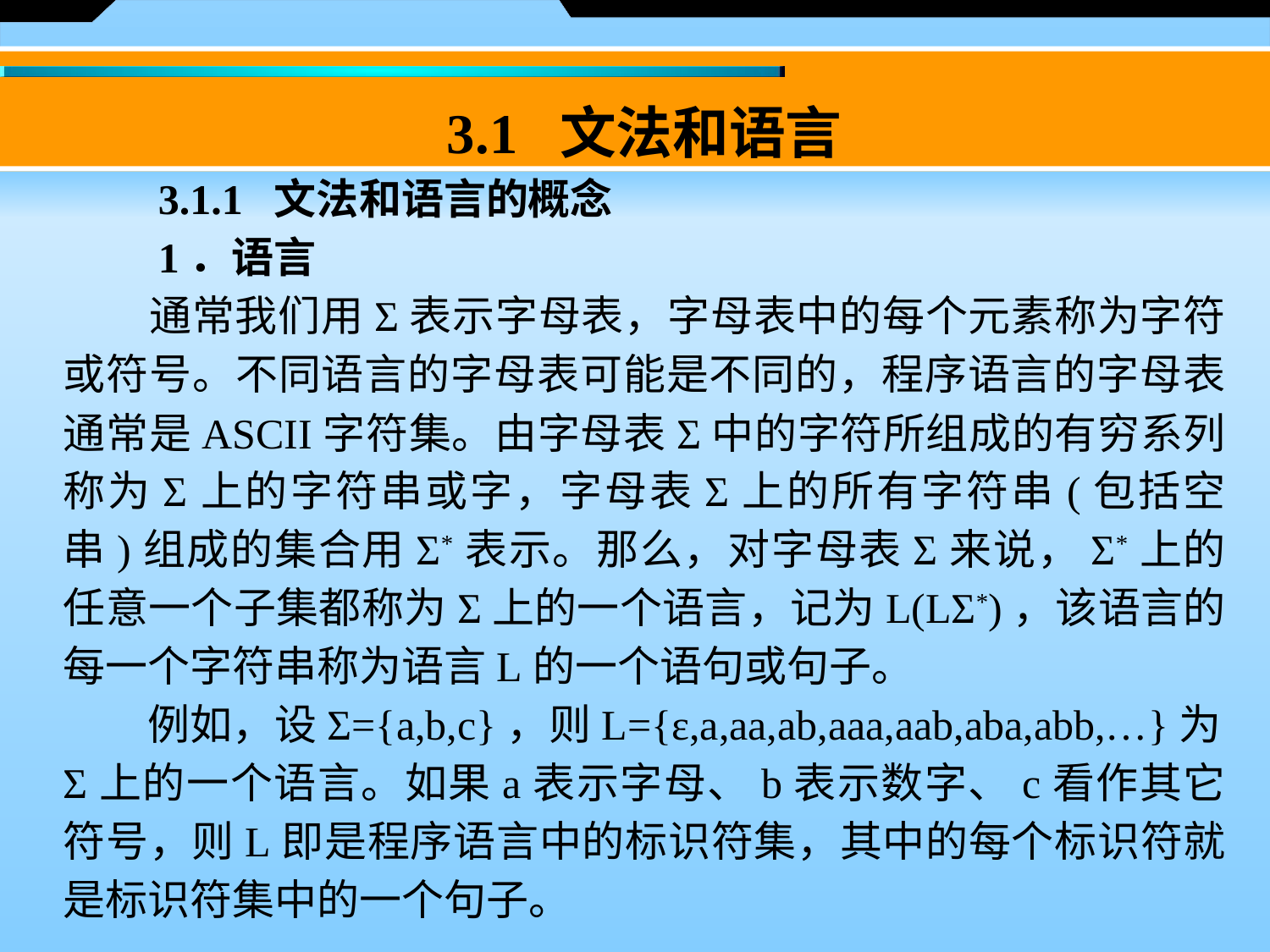

3.1  文法和语言
　　3.1.1  文法和语言的概念
　　1．语言
　　通常我们用Σ表示字母表，字母表中的每个元素称为字符或符号。不同语言的字母表可能是不同的，程序语言的字母表通常是ASCII字符集。由字母表Σ中的字符所组成的有穷系列称为Σ上的字符串或字，字母表Σ上的所有字符串(包括空串)组成的集合用Σ*表示。那么，对字母表Σ来说，Σ*上的任意一个子集都称为Σ上的一个语言，记为L(LΣ*)，该语言的每一个字符串称为语言L的一个语句或句子。
　　例如，设Σ={a,b,c}，则L={ε,a,aa,ab,aaa,aab,aba,abb,…}为Σ上的一个语言。如果a表示字母、b表示数字、c看作其它符号，则L即是程序语言中的标识符集，其中的每个标识符就是标识符集中的一个句子。